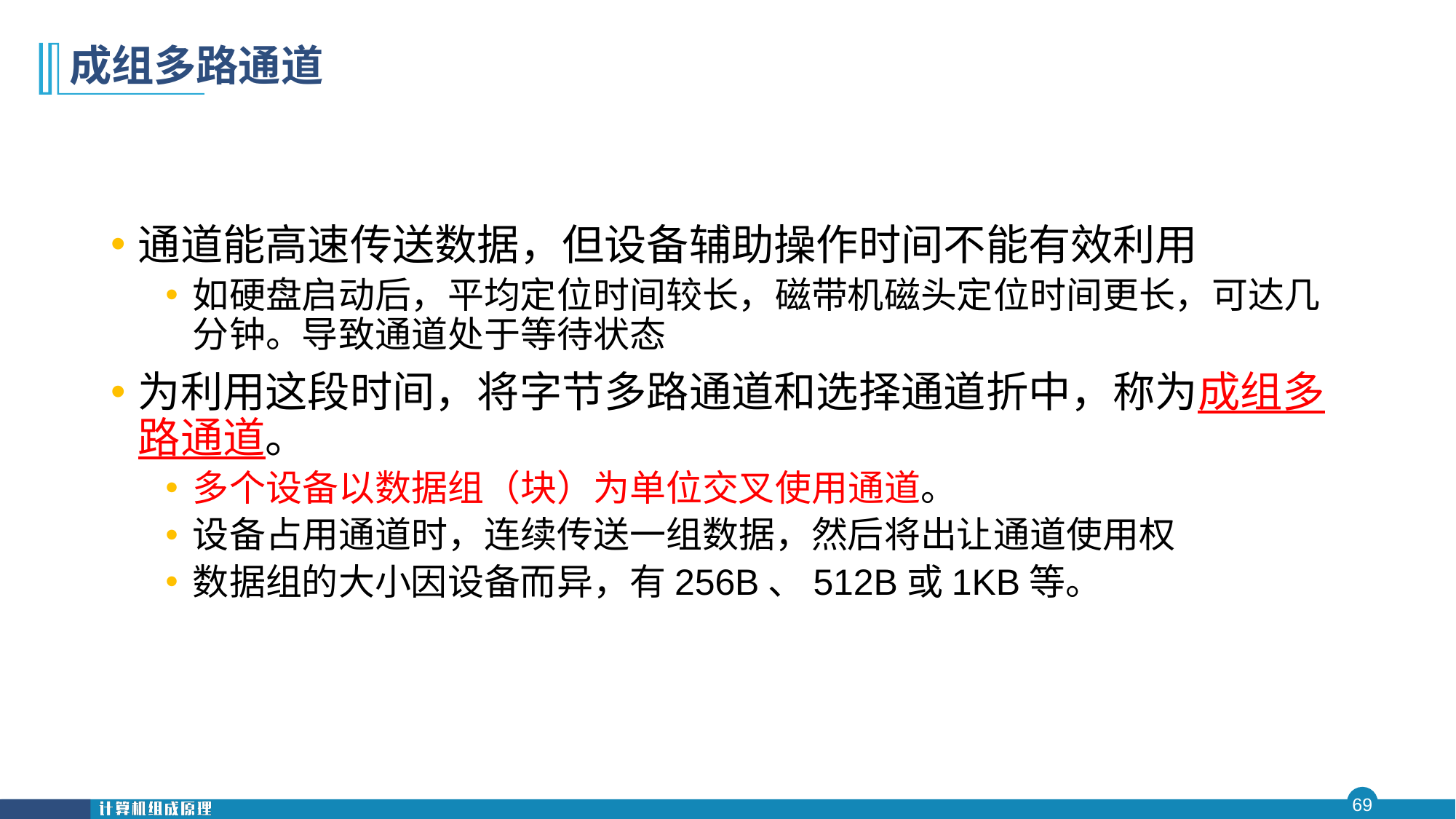

# 成组多路通道
通道能高速传送数据，但设备辅助操作时间不能有效利用
如硬盘启动后，平均定位时间较长，磁带机磁头定位时间更长，可达几分钟。导致通道处于等待状态
为利用这段时间，将字节多路通道和选择通道折中，称为成组多路通道。
多个设备以数据组（块）为单位交叉使用通道。
设备占用通道时，连续传送一组数据，然后将出让通道使用权
数据组的大小因设备而异，有256B、512B或1KB等。